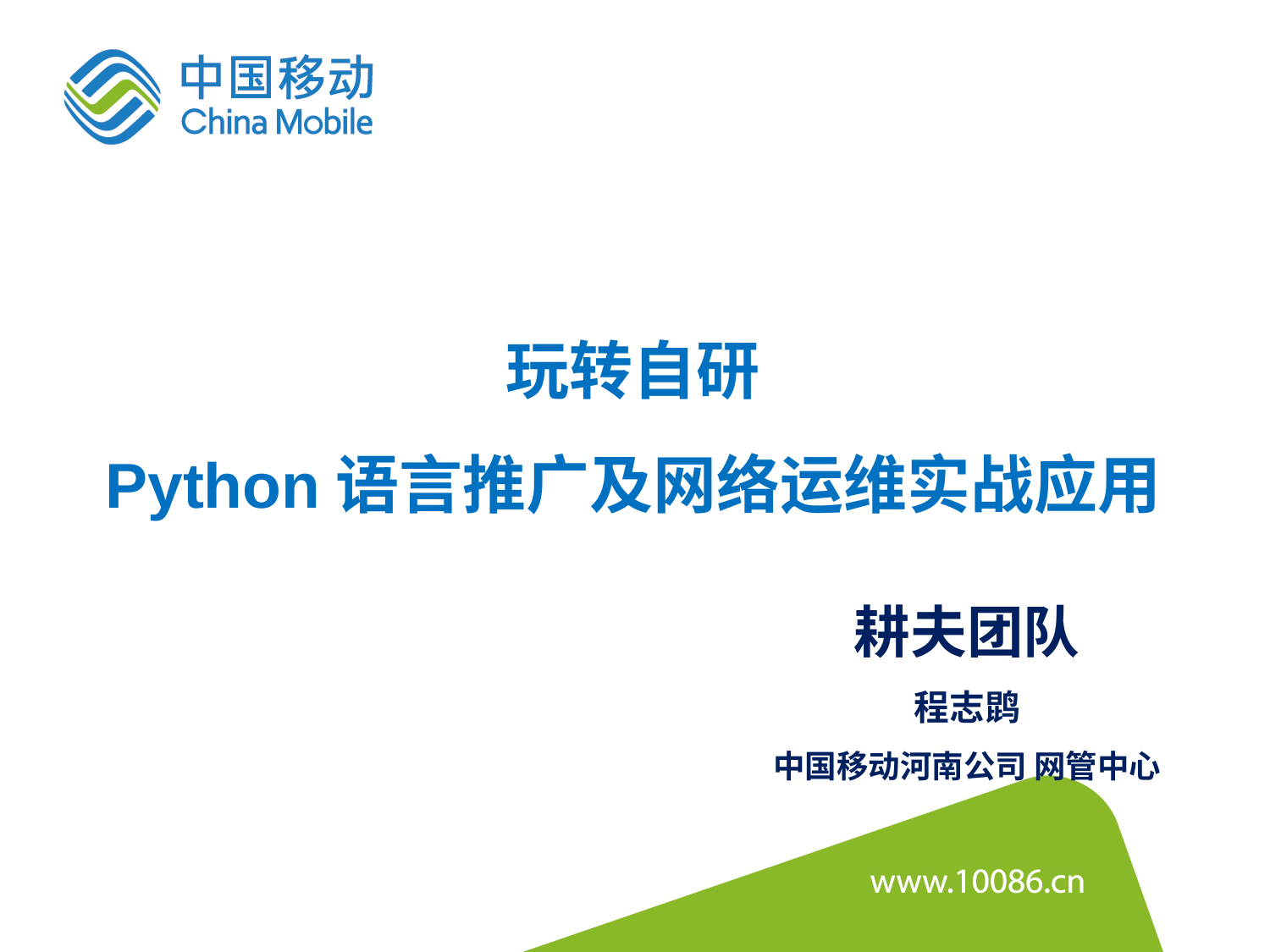

玩转自研
Python语言推广及网络运维实战应用
耕夫团队
程志鹍
中国移动河南公司 网管中心